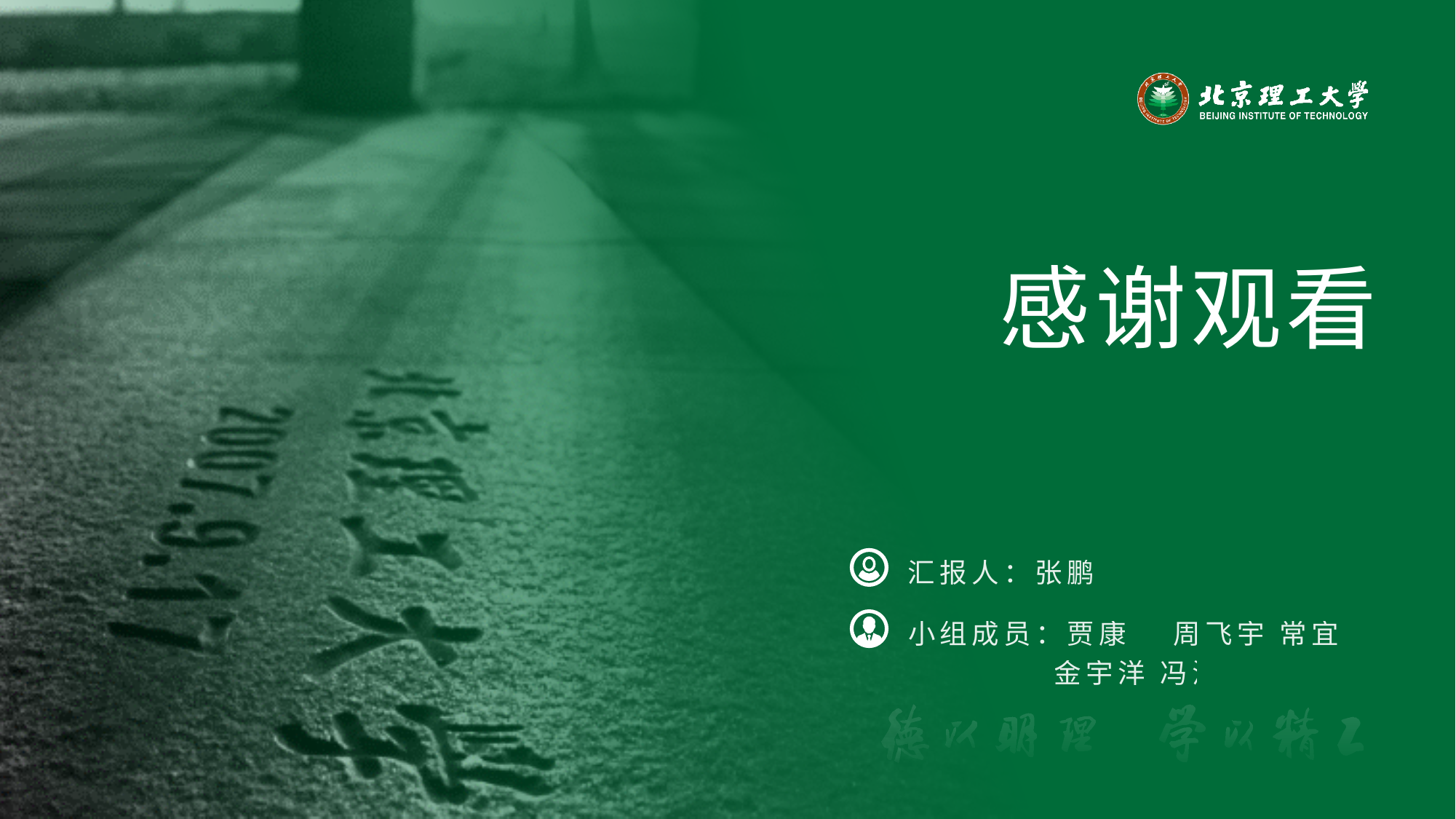

感谢观看

汇报人：张鹏杰

小组成员：贾康民 周飞宇 常宜萱
             金宇洋 冯涛